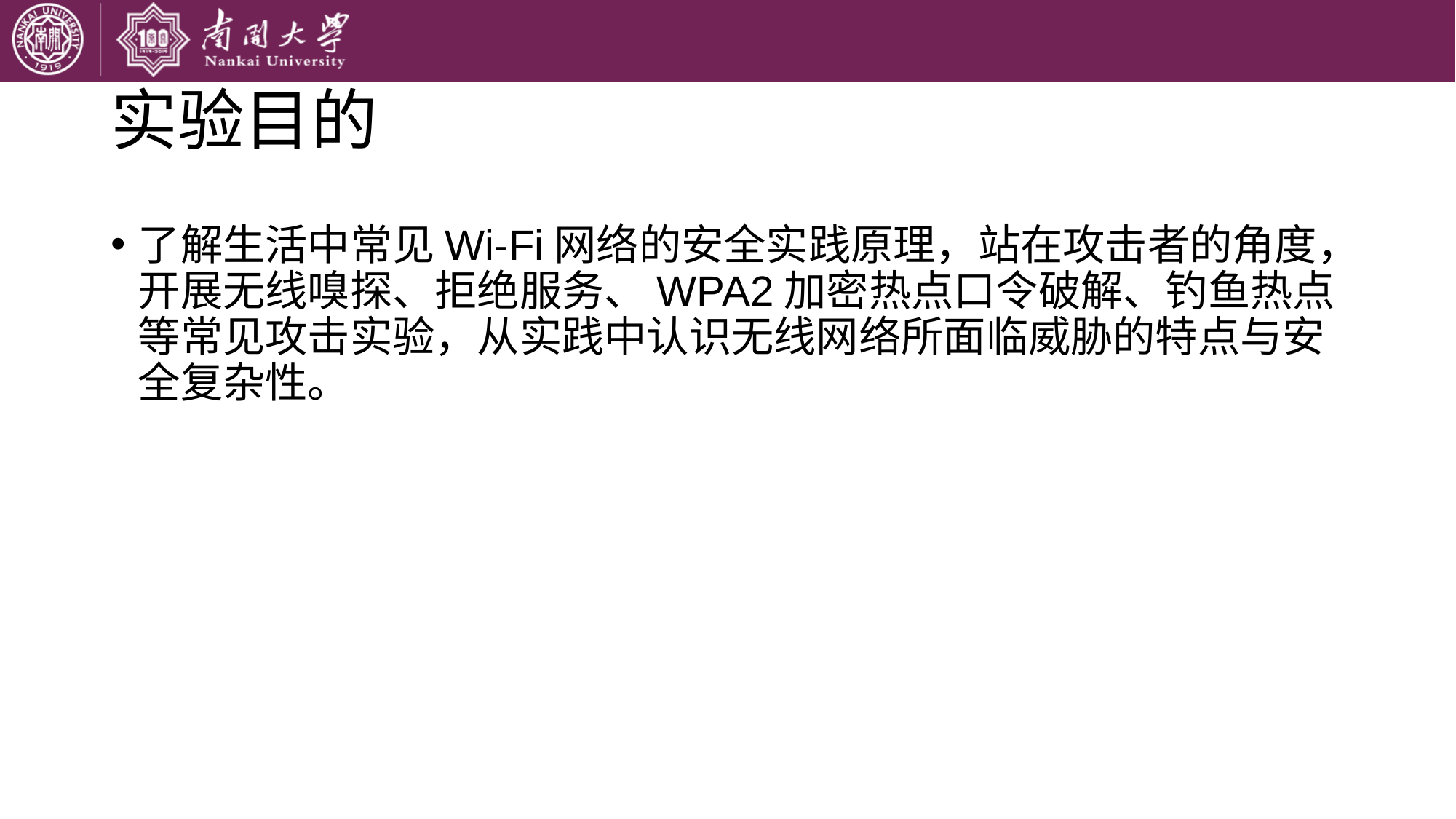

# 实验目的
了解生活中常见Wi-Fi网络的安全实践原理，站在攻击者的角度，开展无线嗅探、拒绝服务、WPA2加密热点口令破解、钓鱼热点等常见攻击实验，从实践中认识无线网络所面临威胁的特点与安全复杂性。